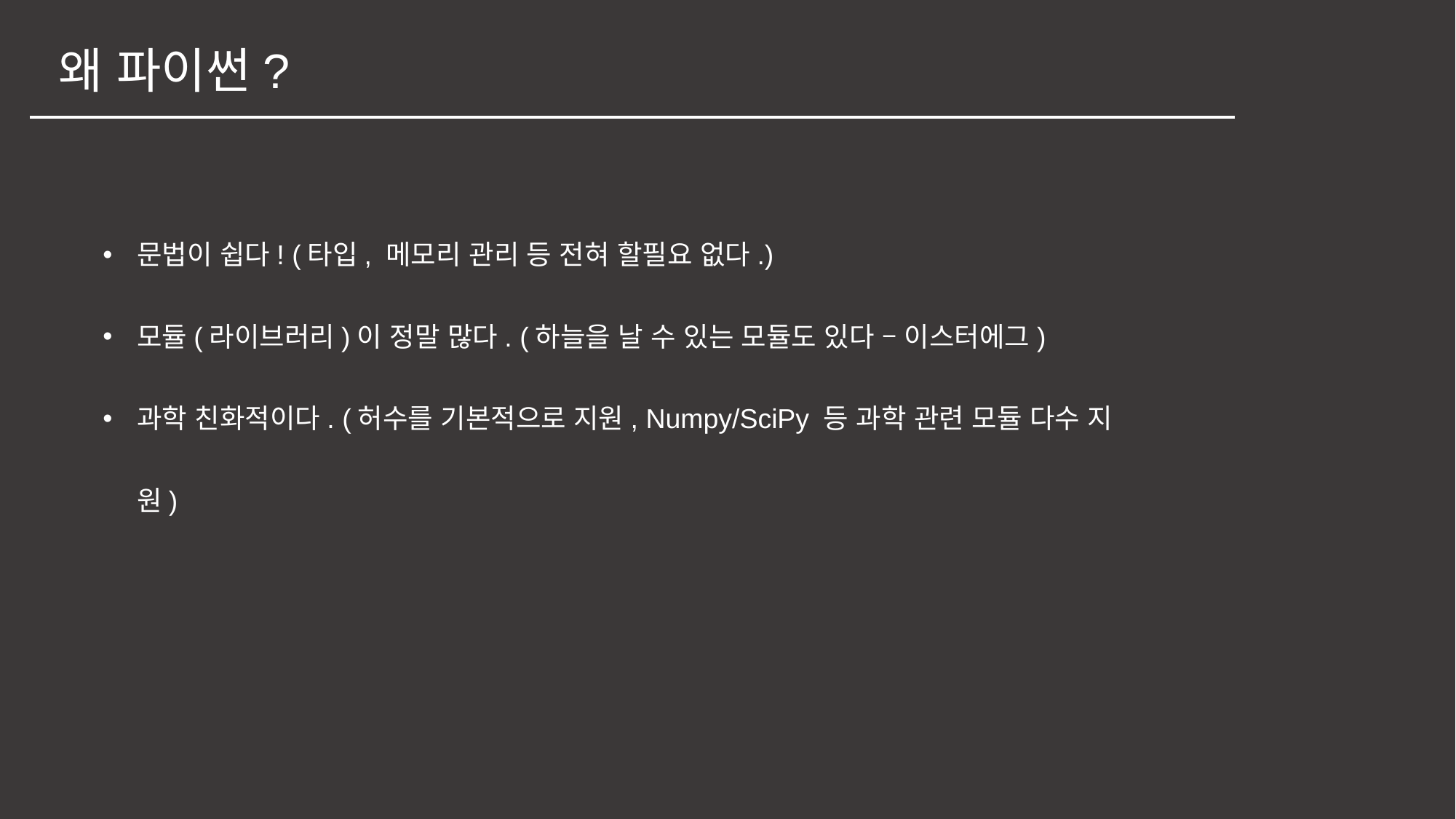

왜 파이썬?
문법이 쉽다! (타입, 메모리 관리 등 전혀 할필요 없다.)
모듈(라이브러리)이 정말 많다. (하늘을 날 수 있는 모듈도 있다 – 이스터에그)
과학 친화적이다. (허수를 기본적으로 지원, Numpy/SciPy 등 과학 관련 모듈 다수 지원)